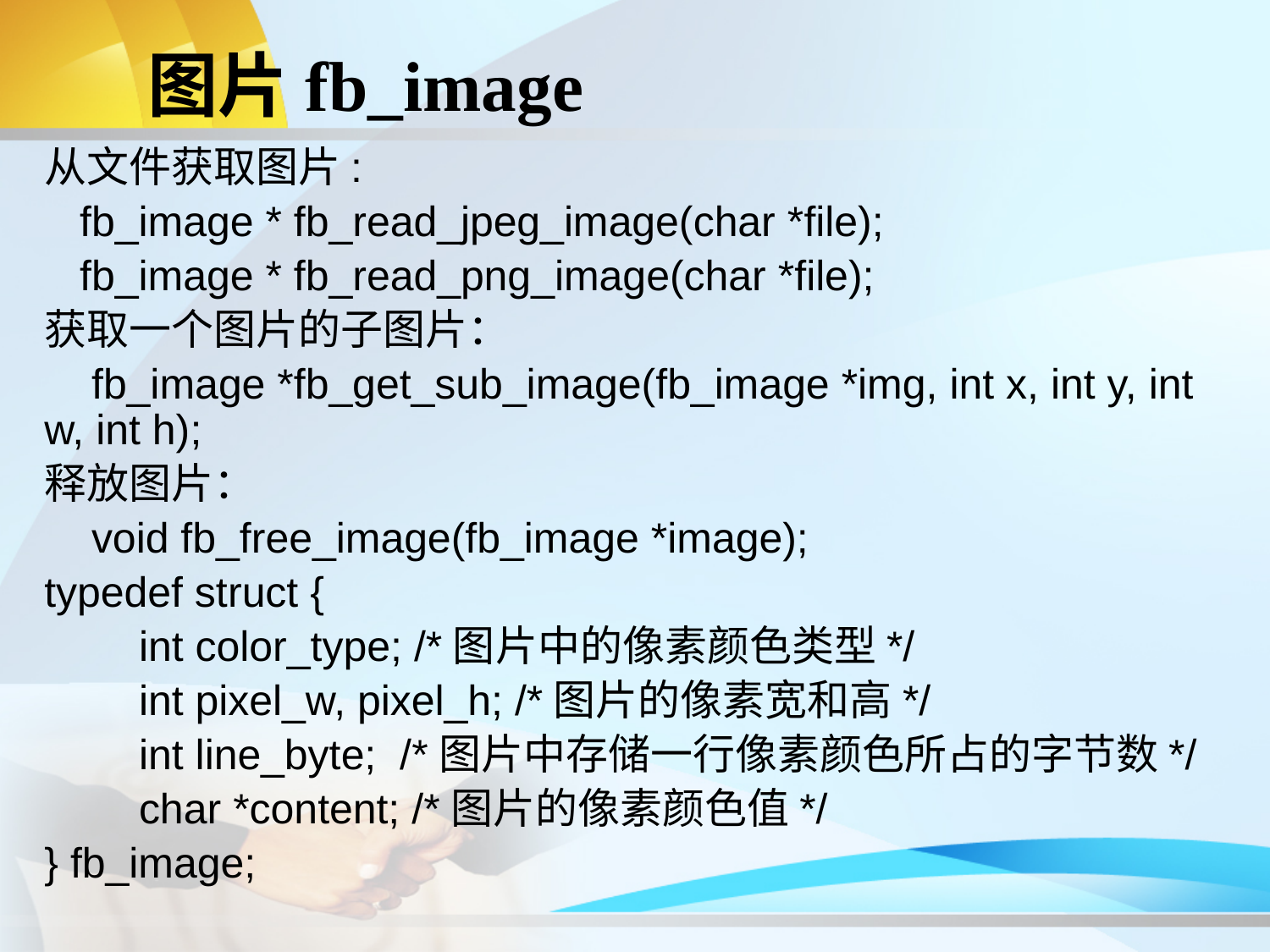

# 图片fb_image
从文件获取图片:
   fb_image * fb_read_jpeg_image(char *file);
   fb_image * fb_read_png_image(char *file);
获取一个图片的子图片：
    fb_image *fb_get_sub_image(fb_image *img, int x, int y, int w, int h);
释放图片：
    void fb_free_image(fb_image *image);
typedef struct {
        int color_type; /*图片中的像素颜色类型*/
        int pixel_w, pixel_h; /*图片的像素宽和高*/
        int line_byte;  /*图片中存储一行像素颜色所占的字节数*/
        char *content; /*图片的像素颜色值*/
} fb_image;